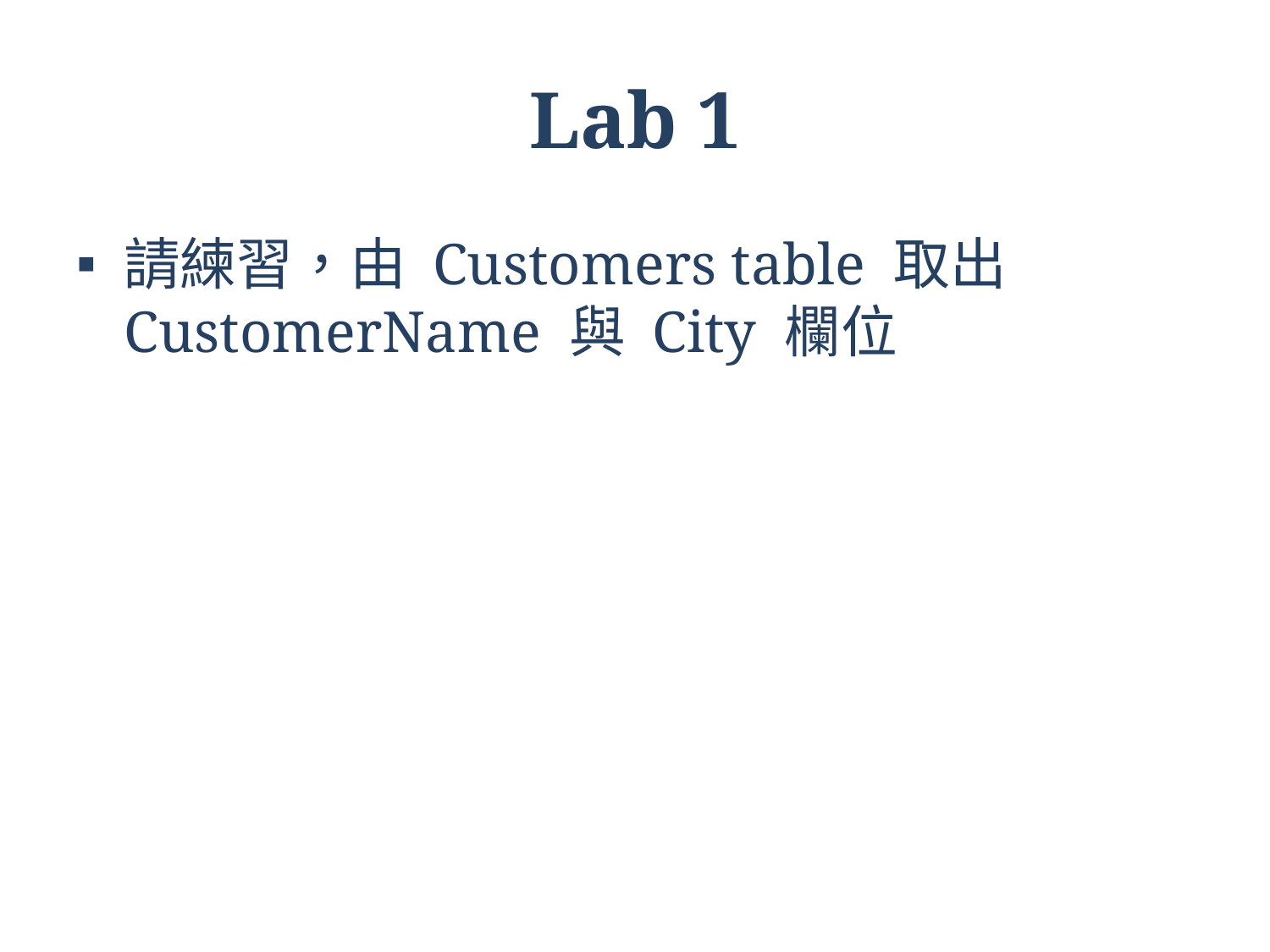

# Lab 1
請練習，由 Customers table 取出 CustomerName 與 City 欄位